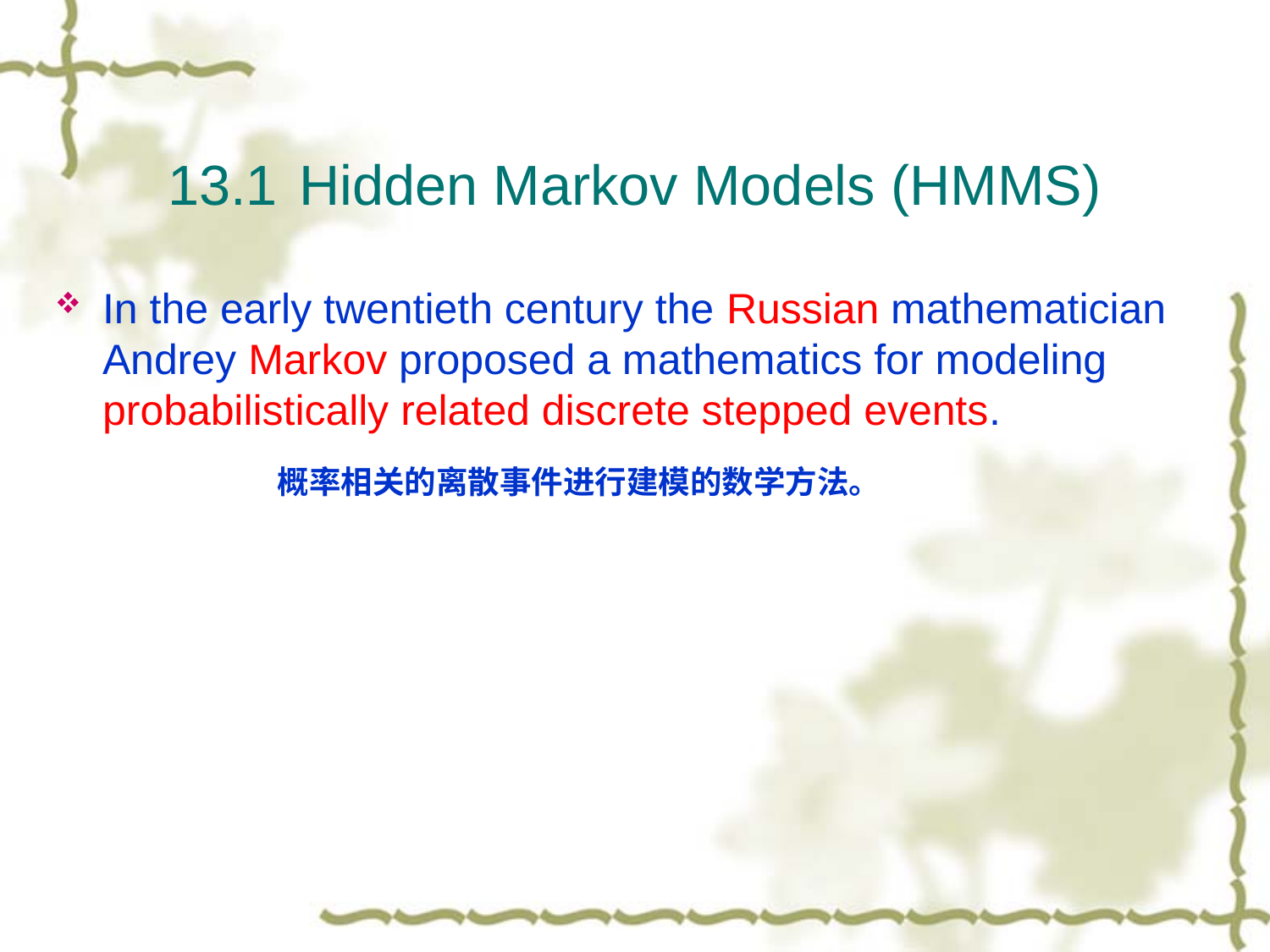

# 13.1 Hidden Markov Models (HMMS)
In the early twentieth century the Russian mathematician Andrey Markov proposed a mathematics for modeling probabilistically related discrete stepped events.
概率相关的离散事件进行建模的数学方法。